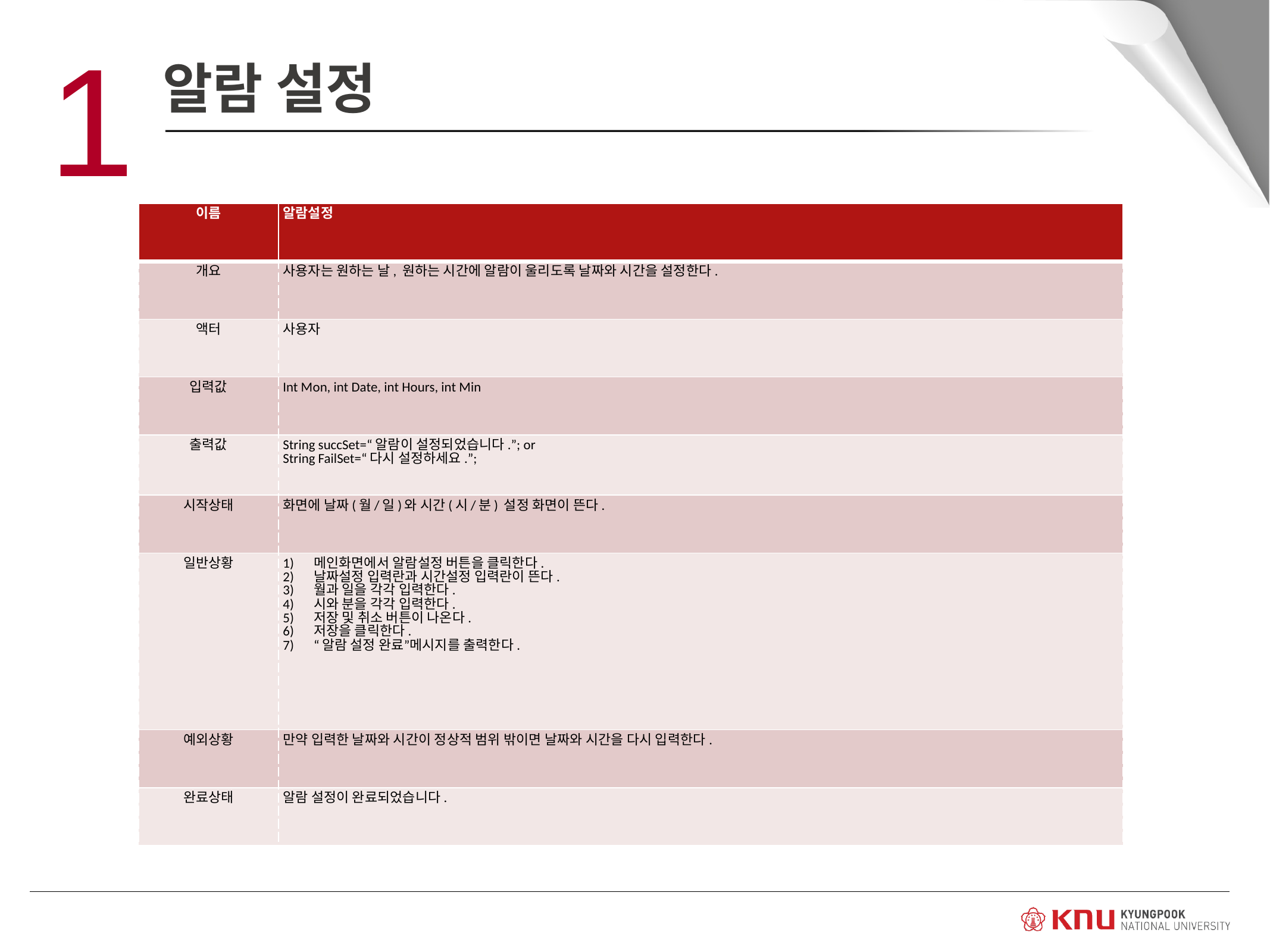

1
알람 설정
| 이름 | 알람설정 |
| --- | --- |
| 개요 | 사용자는 원하는 날, 원하는 시간에 알람이 울리도록 날짜와 시간을 설정한다. |
| 액터 | 사용자 |
| 입력값 | Int Mon, int Date, int Hours, int Min |
| 출력값 | String succSet=“알람이 설정되었습니다.”; or String FailSet=“다시 설정하세요.”; |
| 시작상태 | 화면에 날짜(월/일)와 시간(시/분) 설정 화면이 뜬다. |
| 일반상황 | 메인화면에서 알람설정 버튼을 클릭한다. 날짜설정 입력란과 시간설정 입력란이 뜬다. 월과 일을 각각 입력한다. 시와 분을 각각 입력한다. 저장 및 취소 버튼이 나온다. 저장을 클릭한다. “알람 설정 완료”메시지를 출력한다. |
| 예외상황 | 만약 입력한 날짜와 시간이 정상적 범위 밖이면 날짜와 시간을 다시 입력한다. |
| 완료상태 | 알람 설정이 완료되었습니다. |
5